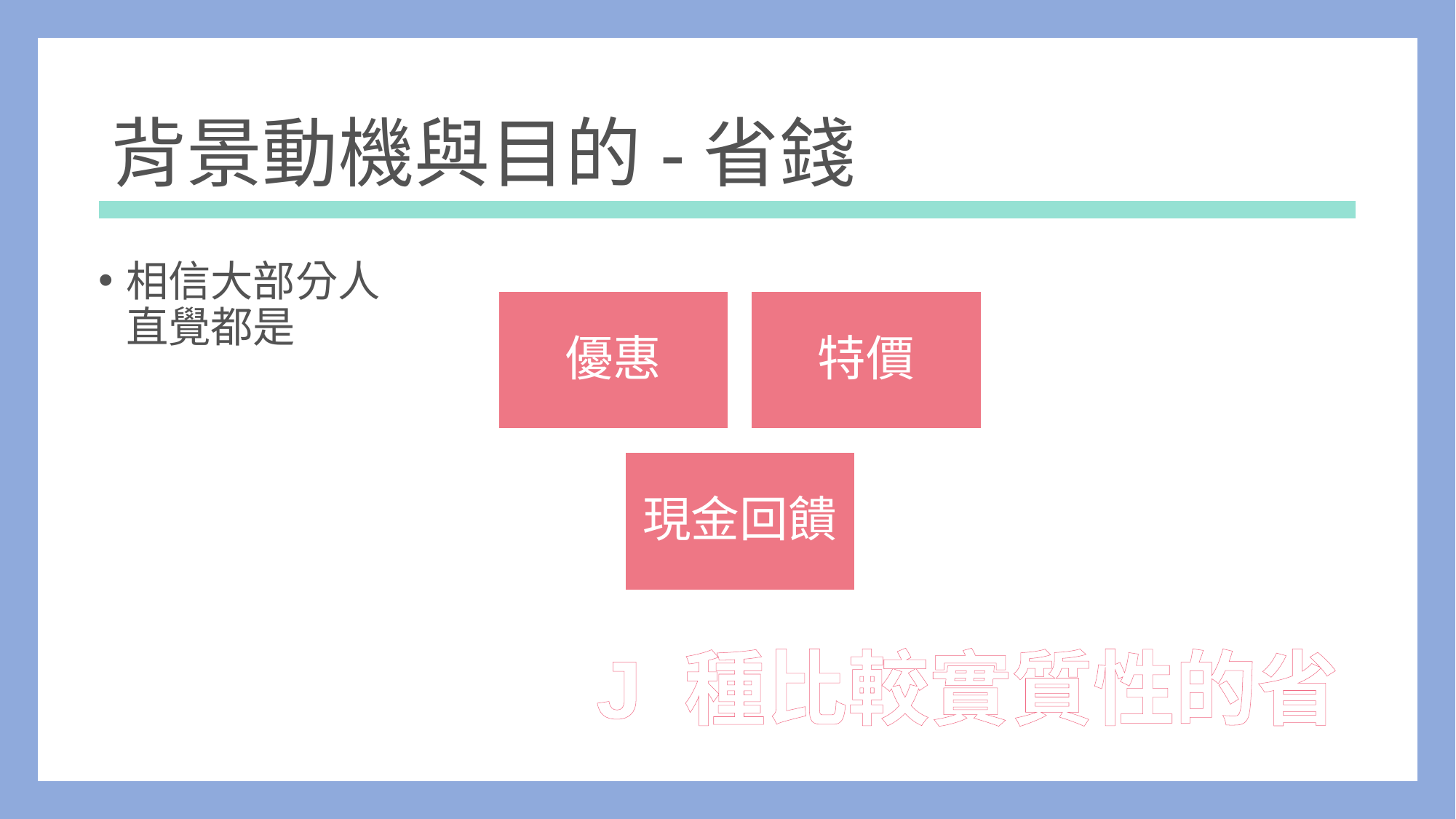

# 背景動機與目的-省錢

相信大部分人
直覺都是
優惠
特價
現金回饋
J 種比較實質性的省